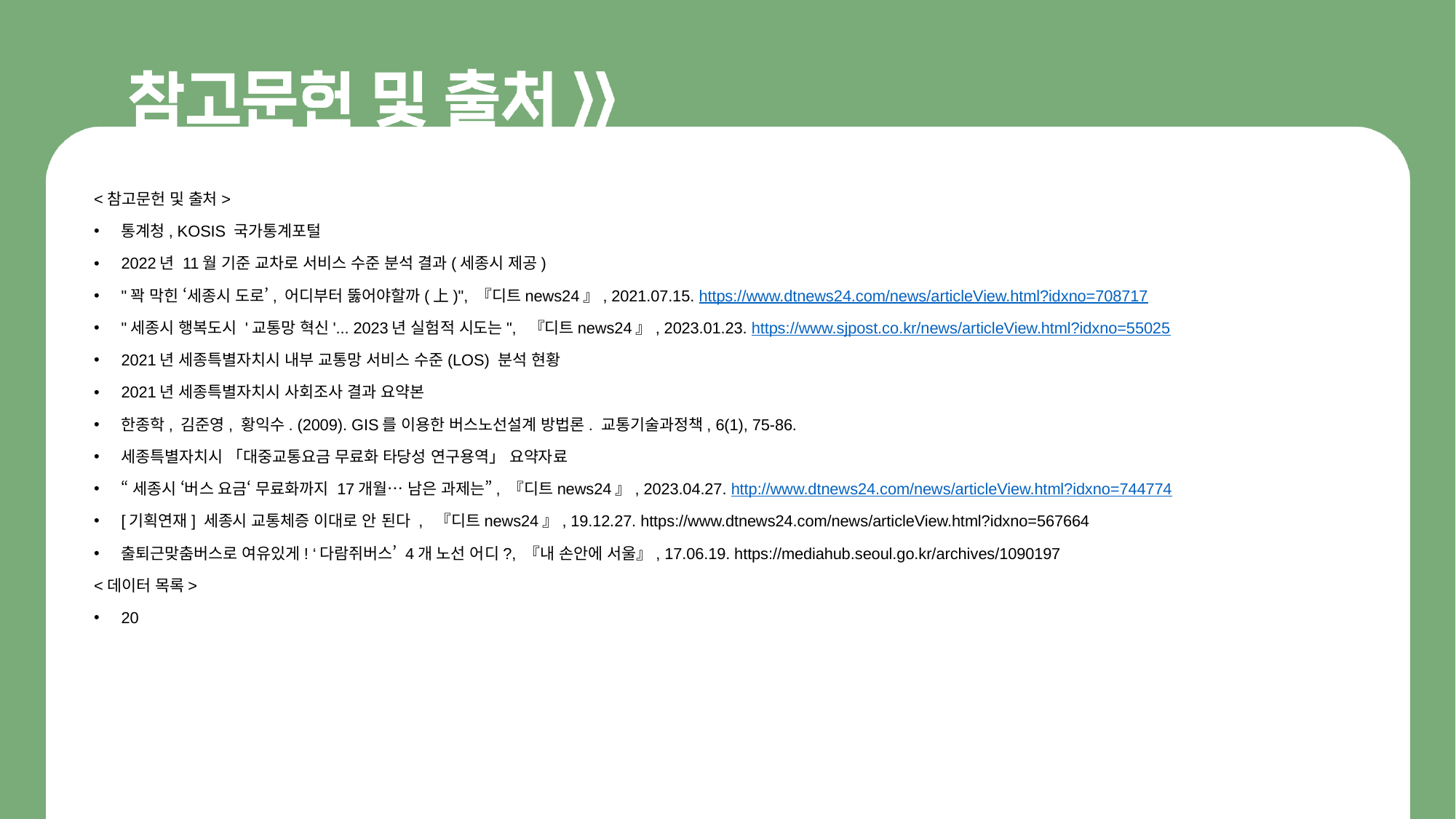

<참고문헌 및 출처>
통계청, KOSIS 국가통계포털
2022년 11월 기준 교차로 서비스 수준 분석 결과(세종시 제공)
"꽉 막힌 ‘세종시 도로’, 어디부터 뚫어야할까(上)", 『디트news24』, 2021.07.15. https://www.dtnews24.com/news/articleView.html?idxno=708717
"세종시 행복도시 '교통망 혁신'... 2023년 실험적 시도는",  『디트news24』, 2023.01.23. https://www.sjpost.co.kr/news/articleView.html?idxno=55025
2021년 세종특별자치시 내부 교통망 서비스 수준(LOS) 분석 현황
2021년 세종특별자치시 사회조사 결과 요약본
한종학, 김준영, 황익수. (2009). GIS를 이용한 버스노선설계 방법론. 교통기술과정책, 6(1), 75-86.
세종특별자치시 「대중교통요금 무료화 타당성 연구용역」 요약자료
“세종시 ‘버스 요금‘ 무료화까지 17개월… 남은 과제는”, 『디트news24』, 2023.04.27. http://www.dtnews24.com/news/articleView.html?idxno=744774
[기획연재] 세종시 교통체증 이대로 안 된다 ,  『디트news24』, 19.12.27. https://www.dtnews24.com/news/articleView.html?idxno=567664
출퇴근맞춤버스로 여유있게! ‘다람쥐버스’ 4개 노선 어디?, 『내 손안에 서울』, 17.06.19. https://mediahub.seoul.go.kr/archives/1090197
<데이터 목록>
20
28